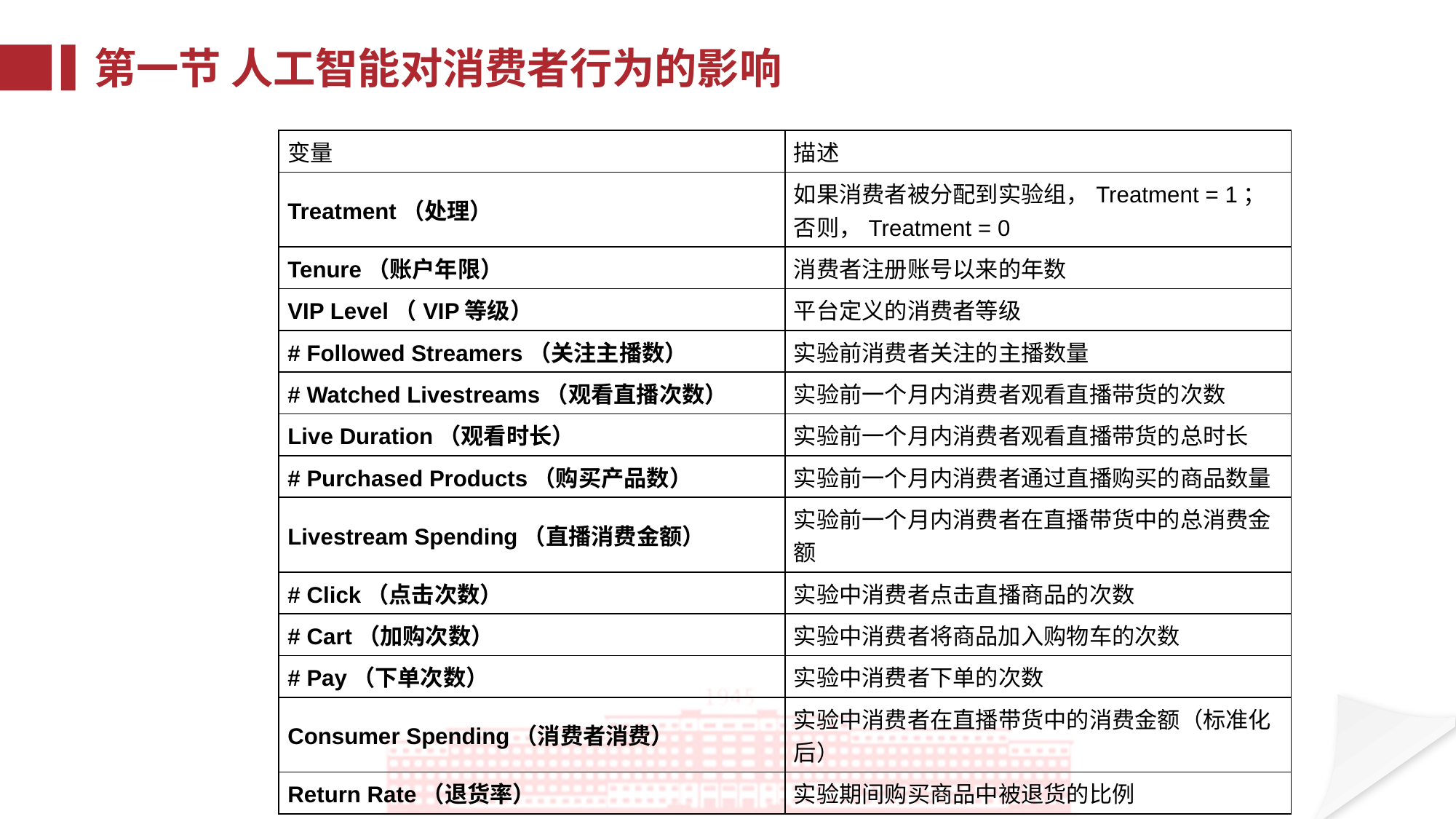

第一节 人工智能对消费者行为的影响
| 变量 | 描述 |
| --- | --- |
| Treatment（处理） | 如果消费者被分配到实验组，Treatment = 1；否则，Treatment = 0 |
| Tenure（账户年限） | 消费者注册账号以来的年数 |
| VIP Level（VIP等级） | 平台定义的消费者等级 |
| # Followed Streamers（关注主播数） | 实验前消费者关注的主播数量 |
| # Watched Livestreams（观看直播次数） | 实验前一个月内消费者观看直播带货的次数 |
| Live Duration（观看时长） | 实验前一个月内消费者观看直播带货的总时长 |
| # Purchased Products（购买产品数） | 实验前一个月内消费者通过直播购买的商品数量 |
| Livestream Spending（直播消费金额） | 实验前一个月内消费者在直播带货中的总消费金额 |
| # Click（点击次数） | 实验中消费者点击直播商品的次数 |
| # Cart（加购次数） | 实验中消费者将商品加入购物车的次数 |
| # Pay（下单次数） | 实验中消费者下单的次数 |
| Consumer Spending（消费者消费） | 实验中消费者在直播带货中的消费金额（标准化后） |
| Return Rate（退货率） | 实验期间购买商品中被退货的比例 |